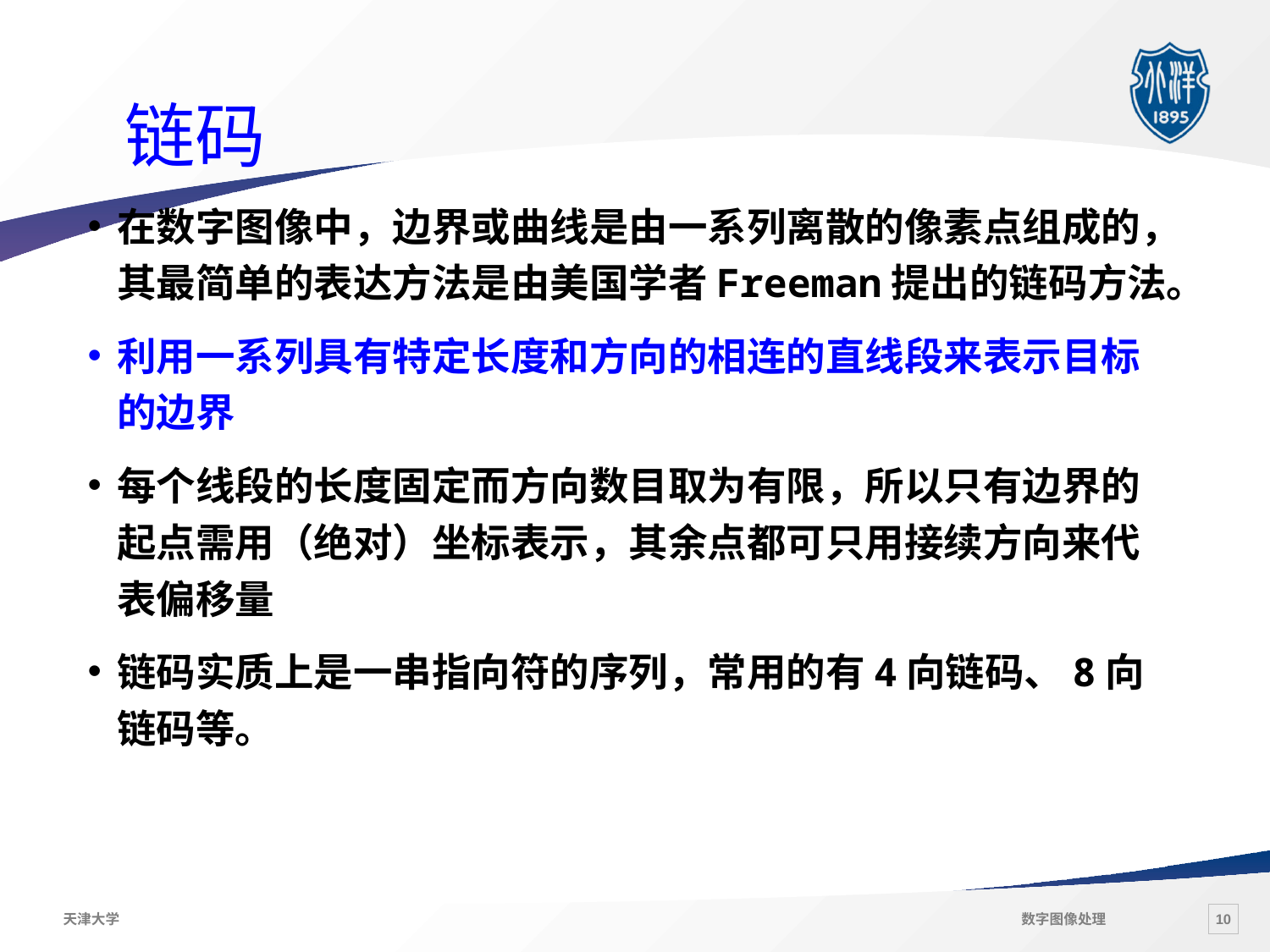

# 链码
在数字图像中，边界或曲线是由一系列离散的像素点组成的，其最简单的表达方法是由美国学者Freeman提出的链码方法。
利用一系列具有特定长度和方向的相连的直线段来表示目标的边界
每个线段的长度固定而方向数目取为有限，所以只有边界的起点需用（绝对）坐标表示，其余点都可只用接续方向来代表偏移量
链码实质上是一串指向符的序列，常用的有4向链码、8向链码等。